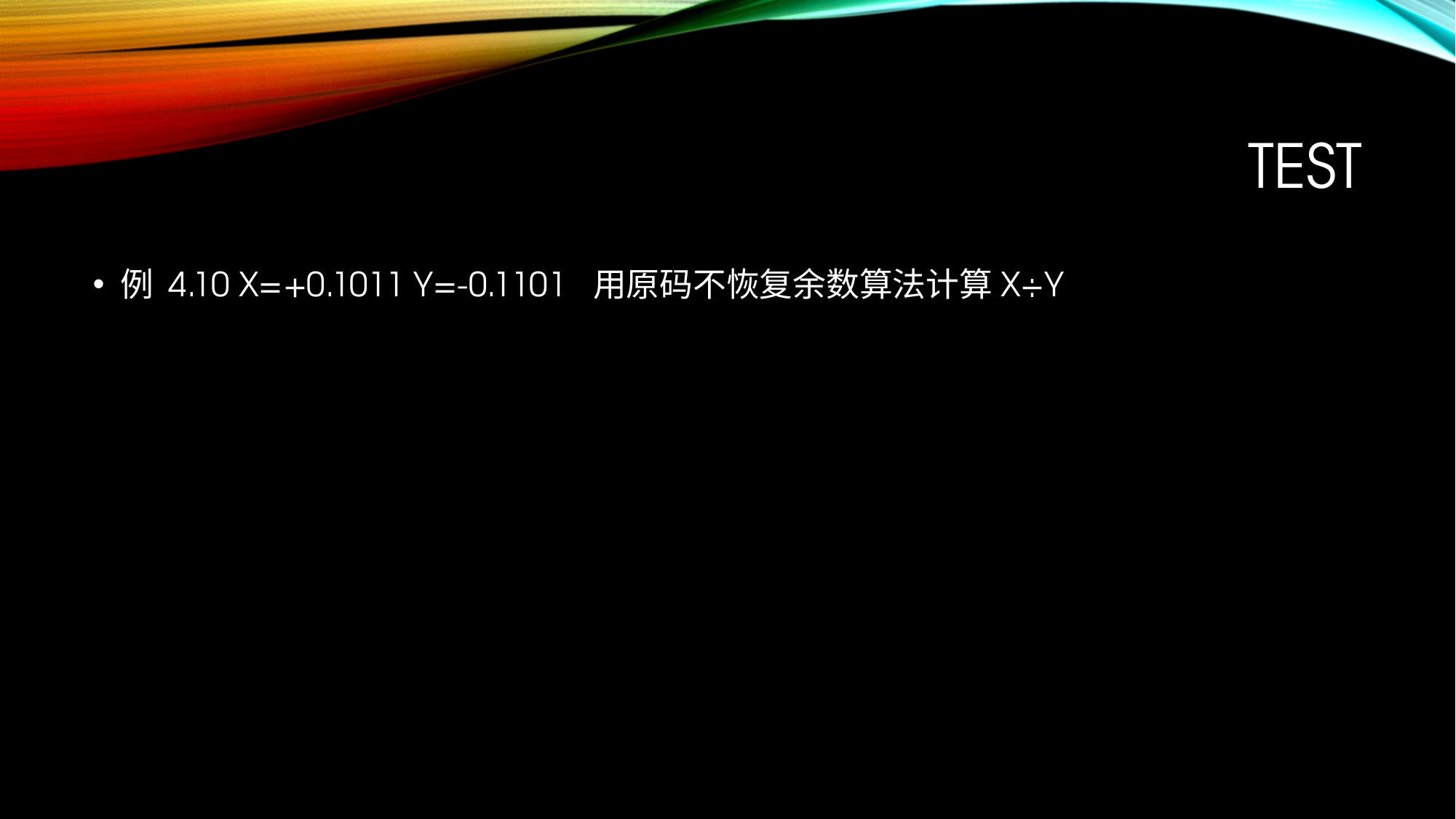

# TEST
例 4.10 X=+0.1011 Y=-0.1101  用原码不恢复余数算法计算X÷Y